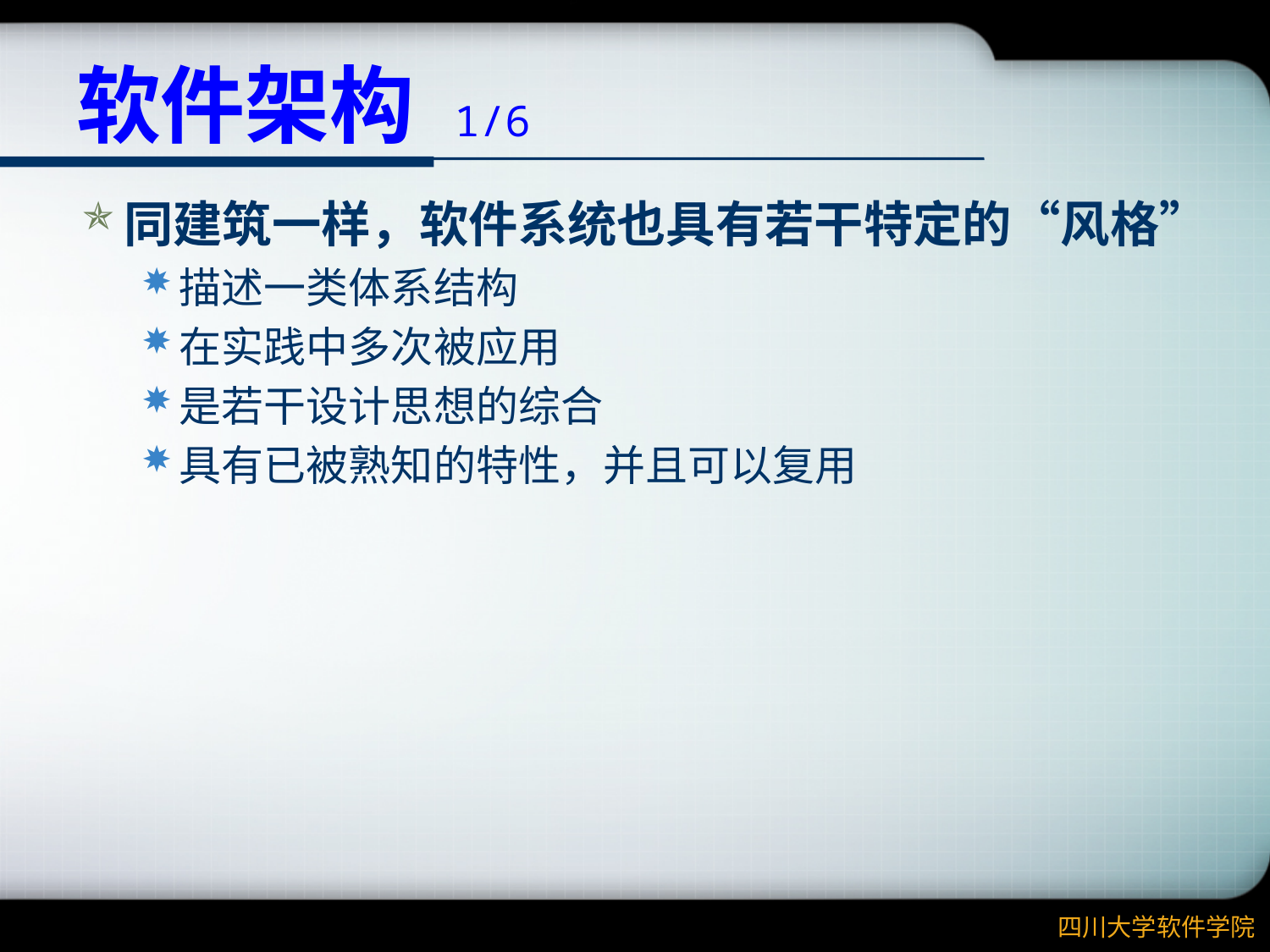

# 软件架构 1/6
同建筑一样，软件系统也具有若干特定的“风格”
描述一类体系结构
在实践中多次被应用
是若干设计思想的综合
具有已被熟知的特性，并且可以复用